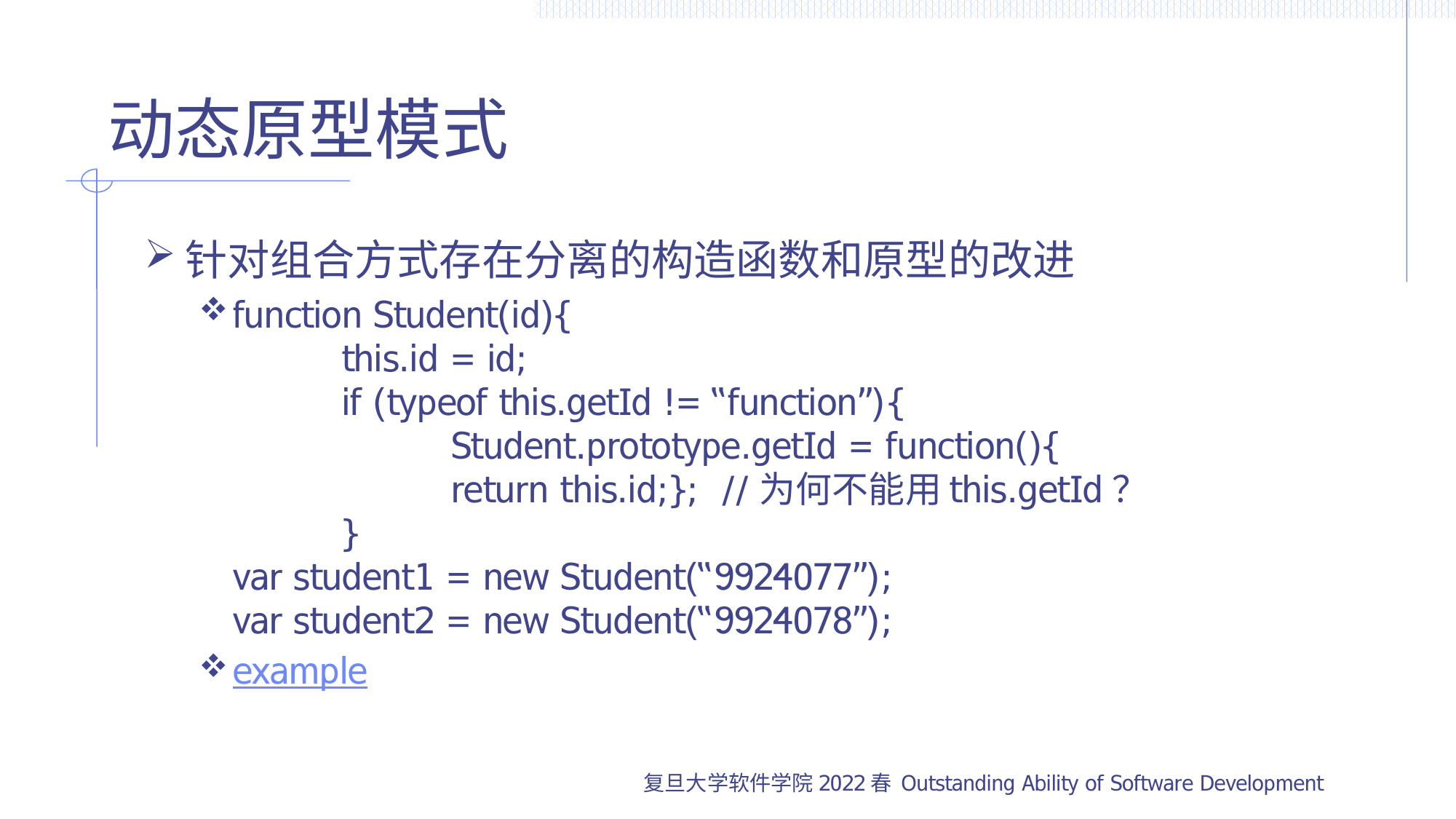

# 动态原型模式
针对组合方式存在分离的构造函数和原型的改进
function Student(id){
	this.id = id;
	if (typeof this.getId != “function”)	{
		Student.prototype.getId = function(){
		return this.id;};  //为何不能用this.getId？
	}
var student1 = new Student(“9924077”);
var student2 = new Student(“9924078”);
example